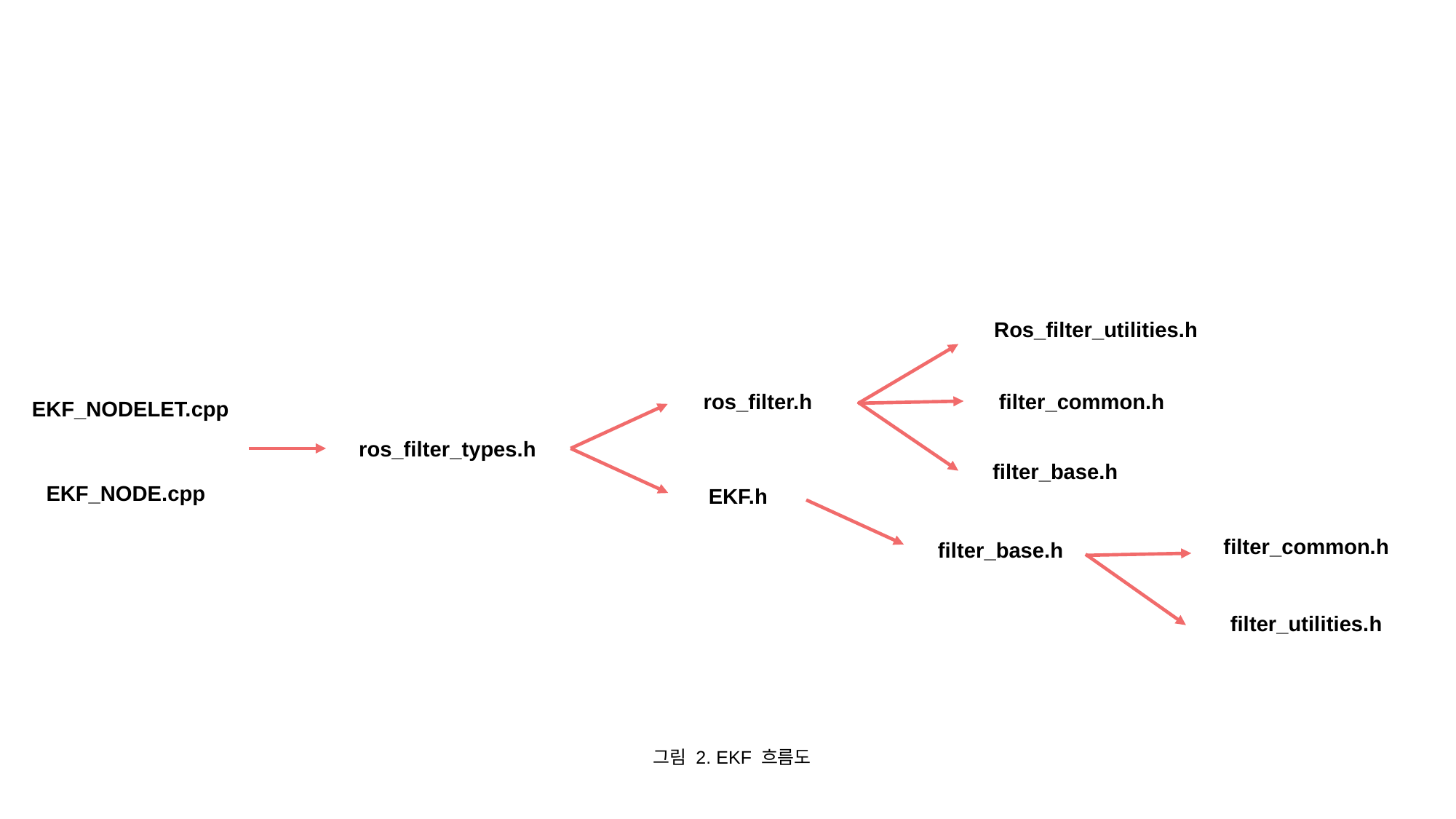

Ros_filter_utilities.h
ros_filter.h
filter_common.h
EKF_NODELET.cpp
ros_filter_types.h
filter_base.h
EKF_NODE.cpp
EKF.h
filter_common.h
filter_base.h
filter_utilities.h
그림 2. EKF 흐름도